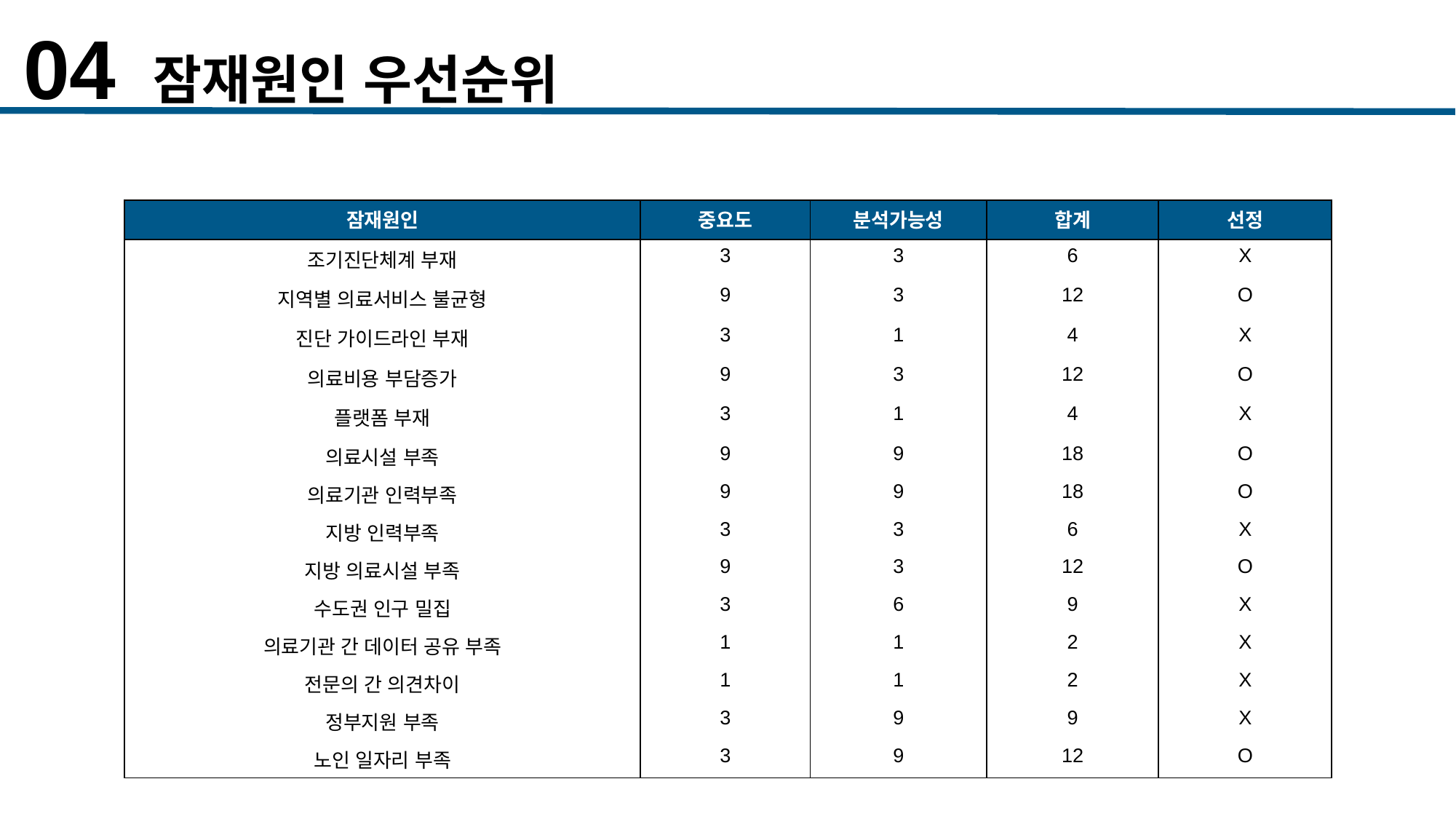

04 잠재원인 우선순위
| 잠재원인 | 중요도 | 분석가능성 | 합계 | 선정 |
| --- | --- | --- | --- | --- |
| 조기진단체계 부재 | 3 | 3 | 6 | X |
| 지역별 의료서비스 불균형 | 9 | 3 | 12 | O |
| 진단 가이드라인 부재 | 3 | 1 | 4 | X |
| 의료비용 부담증가 | 9 | 3 | 12 | O |
| 플랫폼 부재 | 3 | 1 | 4 | X |
| 의료시설 부족 | 9 | 9 | 18 | O |
| 의료기관 인력부족 | 9 | 9 | 18 | O |
| 지방 인력부족 | 3 | 3 | 6 | X |
| 지방 의료시설 부족 | 9 | 3 | 12 | O |
| 수도권 인구 밀집 | 3 | 6 | 9 | X |
| 의료기관 간 데이터 공유 부족 | 1 | 1 | 2 | X |
| 전문의 간 의견차이 | 1 | 1 | 2 | X |
| 정부지원 부족 | 3 | 9 | 9 | X |
| 노인 일자리 부족 | 3 | 9 | 12 | O |